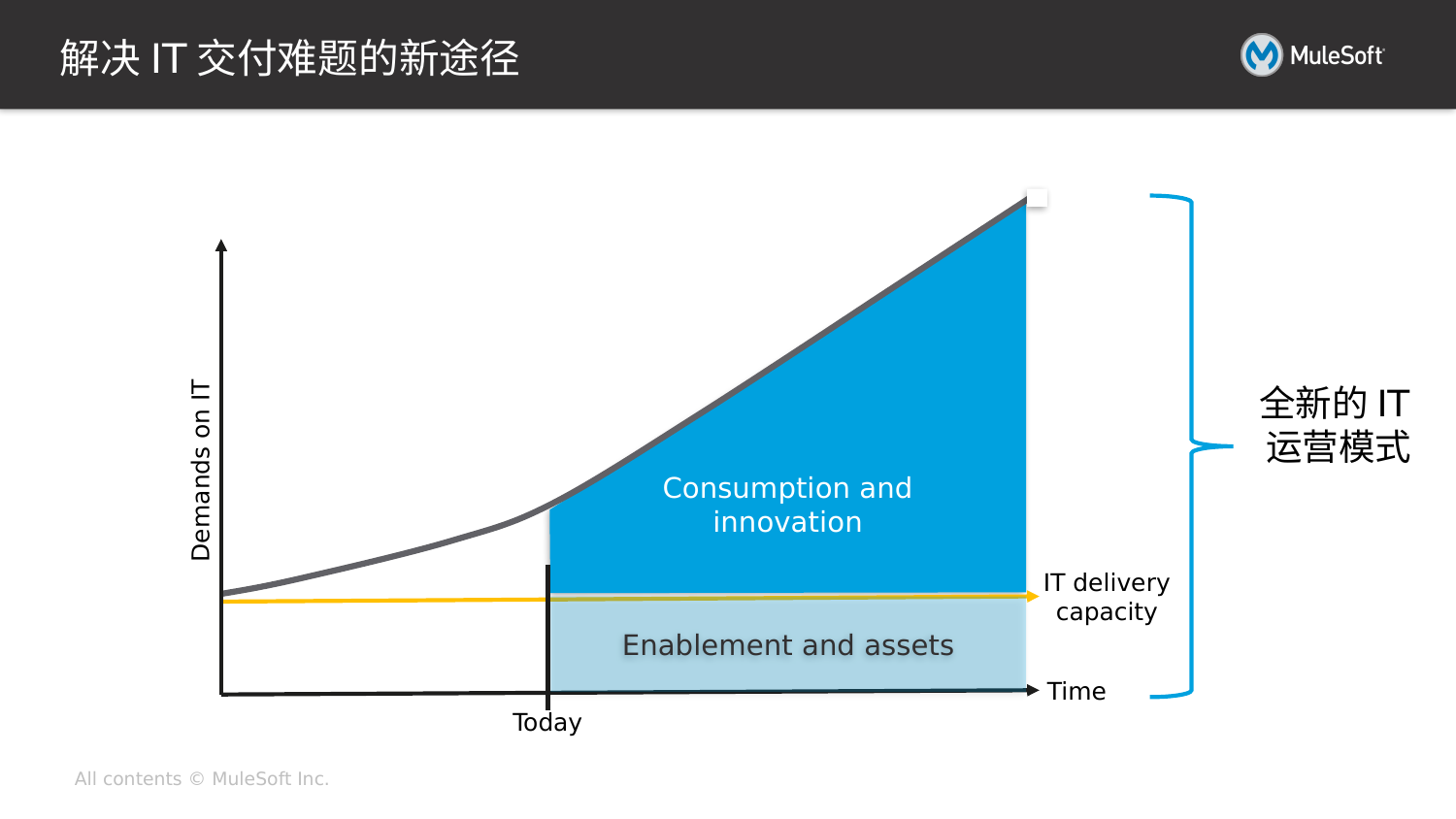

# 解决IT交付难题的新途径

全新的IT运营模式

Consumption and innovation
Demands on IT
IT delivery capacity

Enablement and assets
Time
Today